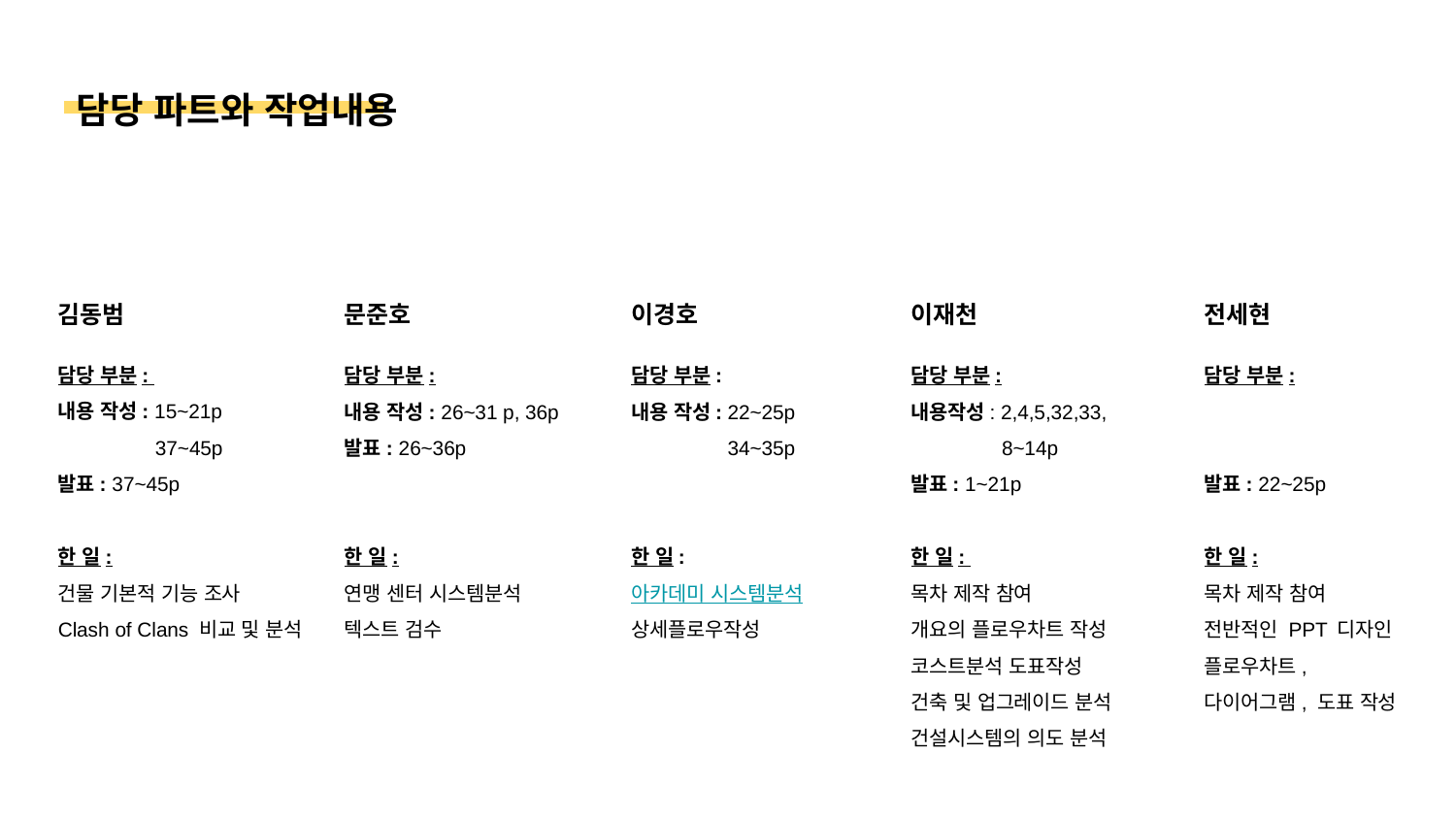

담당 파트와 작업내용
김동범

담당 부분:
내용 작성: 15~21p
     37~45p
발표: 37~45p

한 일:
건물 기본적 기능 조사
Clash of Clans 비교 및 분석
문준호

담당 부분:
내용 작성: 26~31 p, 36p
발표: 26~36p

한 일:
연맹 센터 시스템분석
텍스트 검수
이경호

담당 부분:
내용 작성: 22~25p
     34~35p

한 일:
아카데미 시스템분석
상세플로우작성

이재천

담당 부분:
내용작성: 2,4,5,32,33,
    8~14p
발표: 1~21p

한 일:
목차 제작 참여
개요의 플로우차트 작성
코스트분석 도표작성
건축 및 업그레이드 분석
건설시스템의 의도 분석

전세현

담당 부분:

발표: 22~25p

한 일:
목차 제작 참여
전반적인 PPT 디자인
플로우차트,
다이어그램, 도표 작성